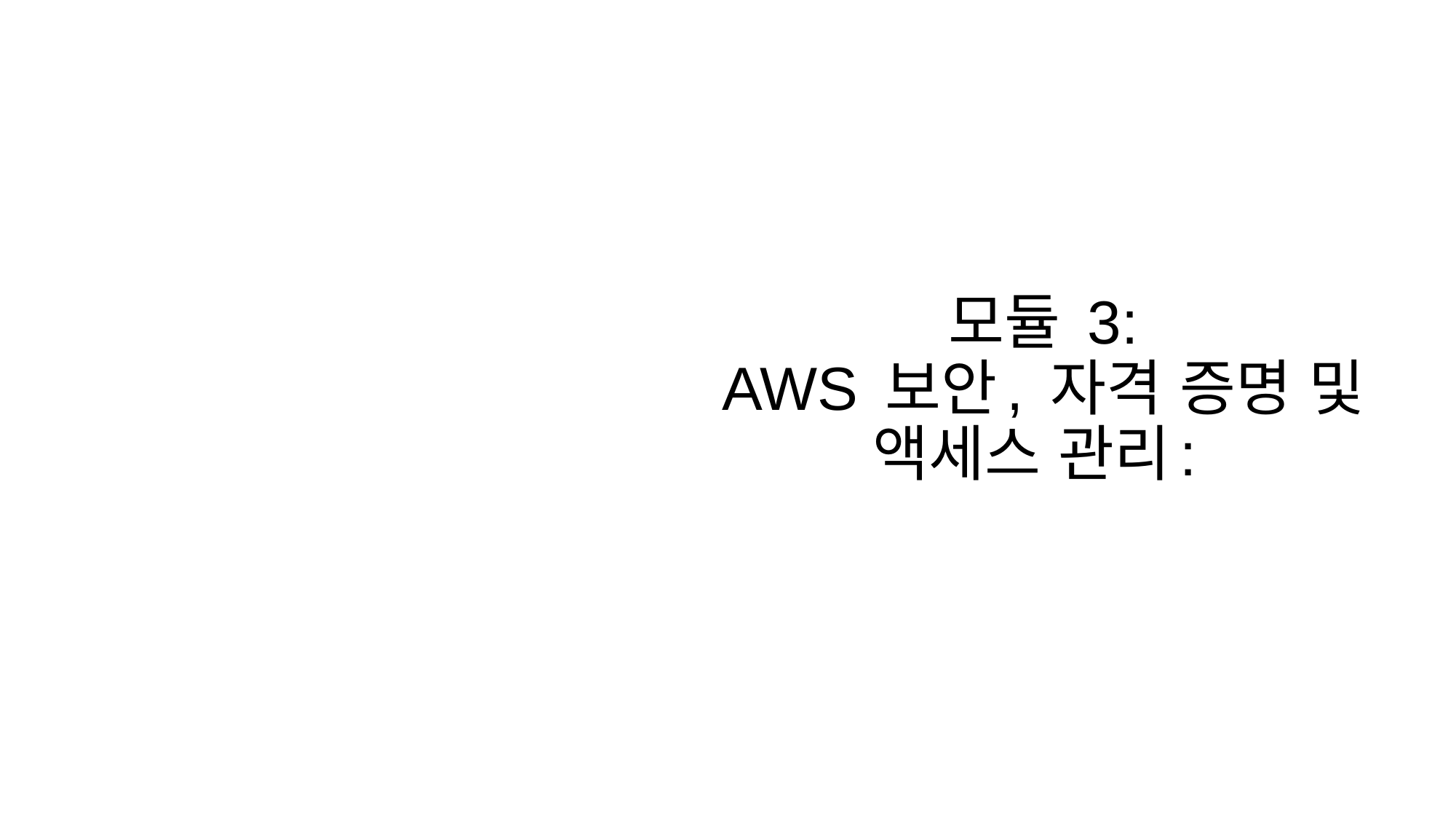

# 모듈 3: AWS 보안, 자격 증명 및 액세스 관리: